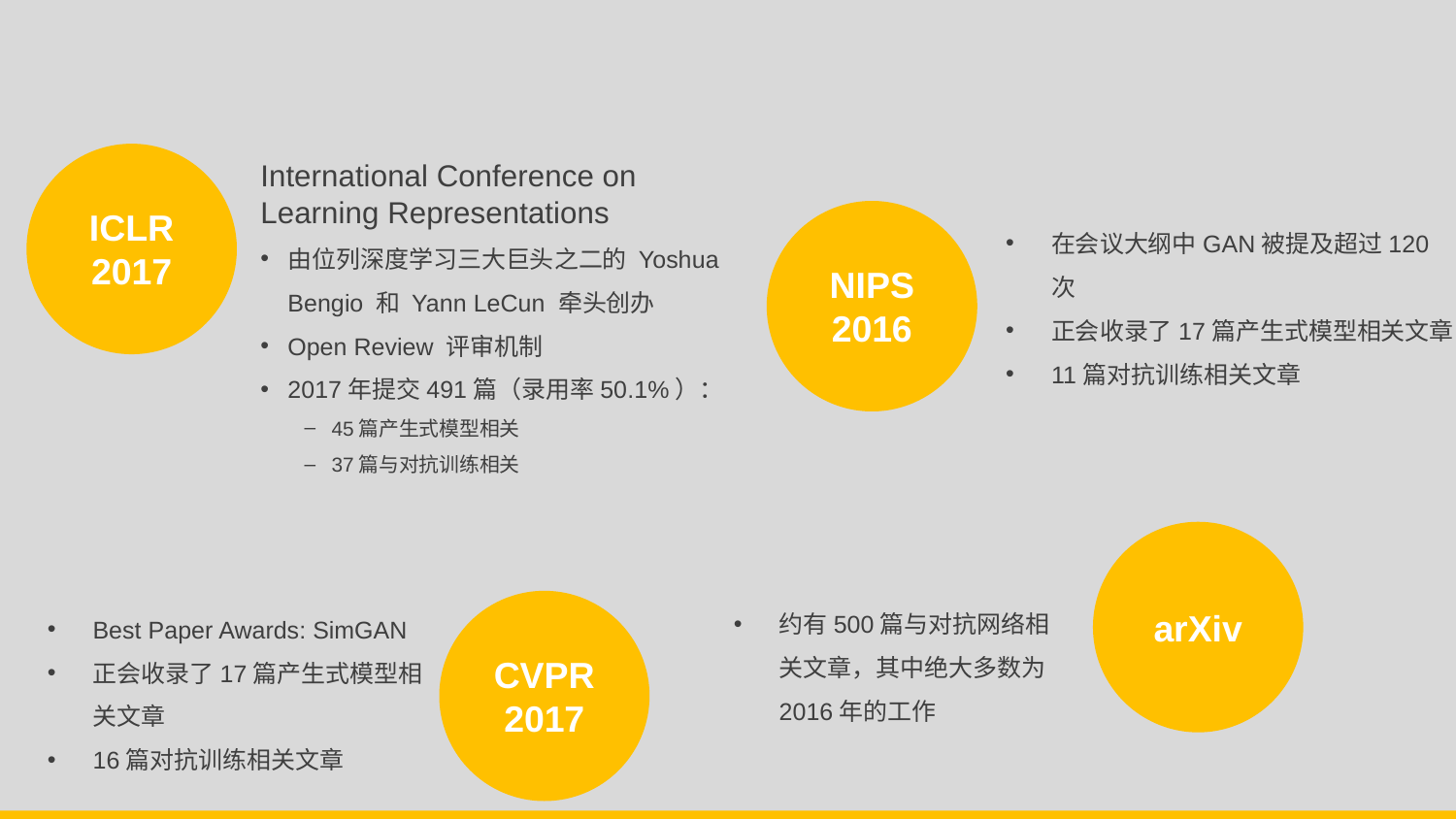

ICLR
2017
International Conference on Learning Representations
由位列深度学习三大巨头之二的 Yoshua Bengio 和 Yann LeCun 牵头创办
Open Review 评审机制
2017年提交491篇（录用率50.1%）：
45篇产生式模型相关
37篇与对抗训练相关

NIPS
2016
在会议大纲中GAN被提及超过120次
正会收录了17篇产生式模型相关文章
11篇对抗训练相关文章
arXiv
约有500篇与对抗网络相关文章，其中绝大多数为2016年的工作
Best Paper Awards: SimGAN
正会收录了17篇产生式模型相关文章
16篇对抗训练相关文章
CVPR
2017